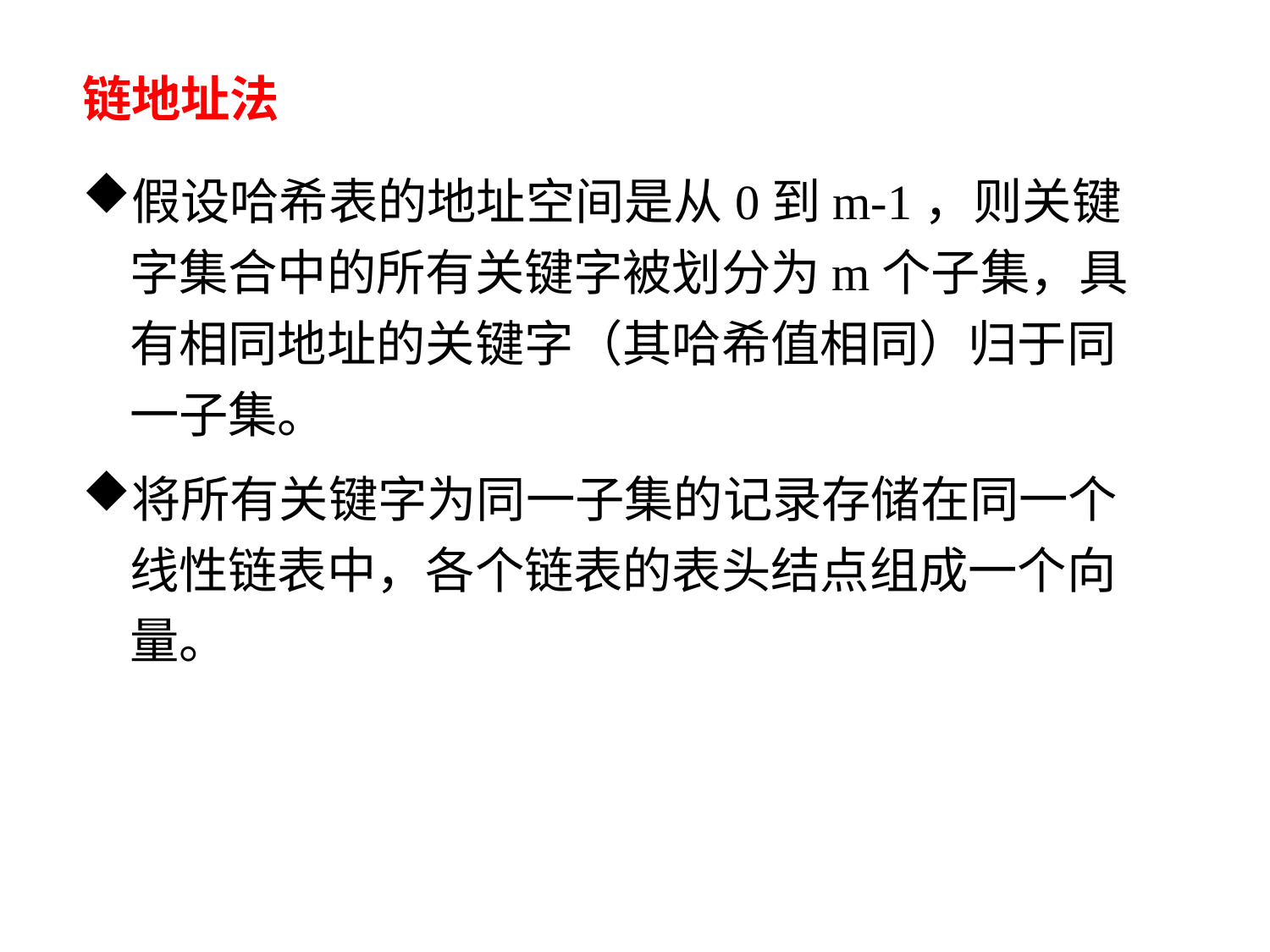

链地址法
假设哈希表的地址空间是从0到m-1，则关键字集合中的所有关键字被划分为m个子集，具有相同地址的关键字（其哈希值相同）归于同一子集。
将所有关键字为同一子集的记录存储在同一个线性链表中，各个链表的表头结点组成一个向量。